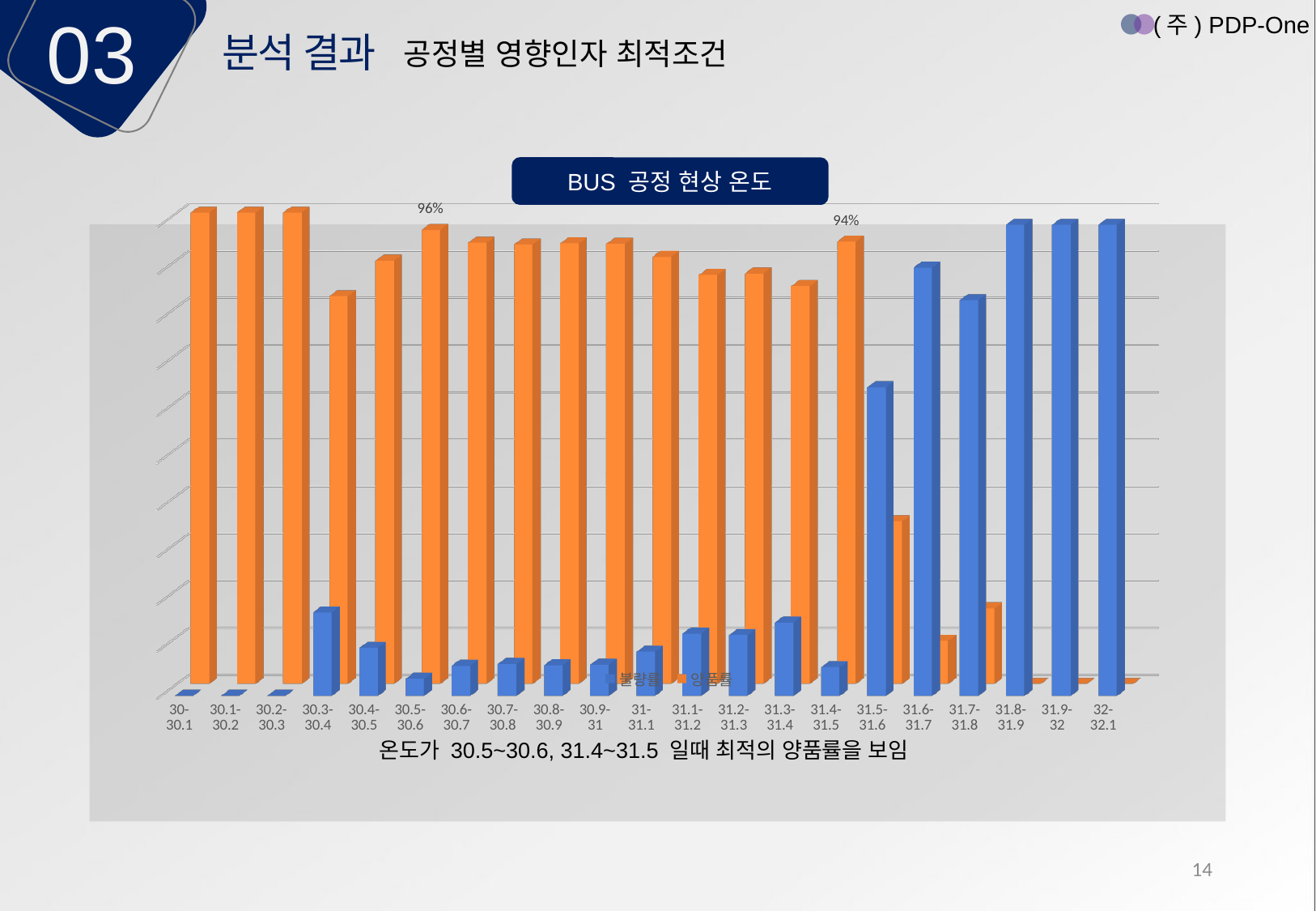

03
(주) PDP-One

분석 결과
공정별 영향인자 최적조건

BUS 공정 현상 온도

[unsupported chart]

온도가 30.5~30.6, 31.4~31.5 일때 최적의 양품률을 보임

14